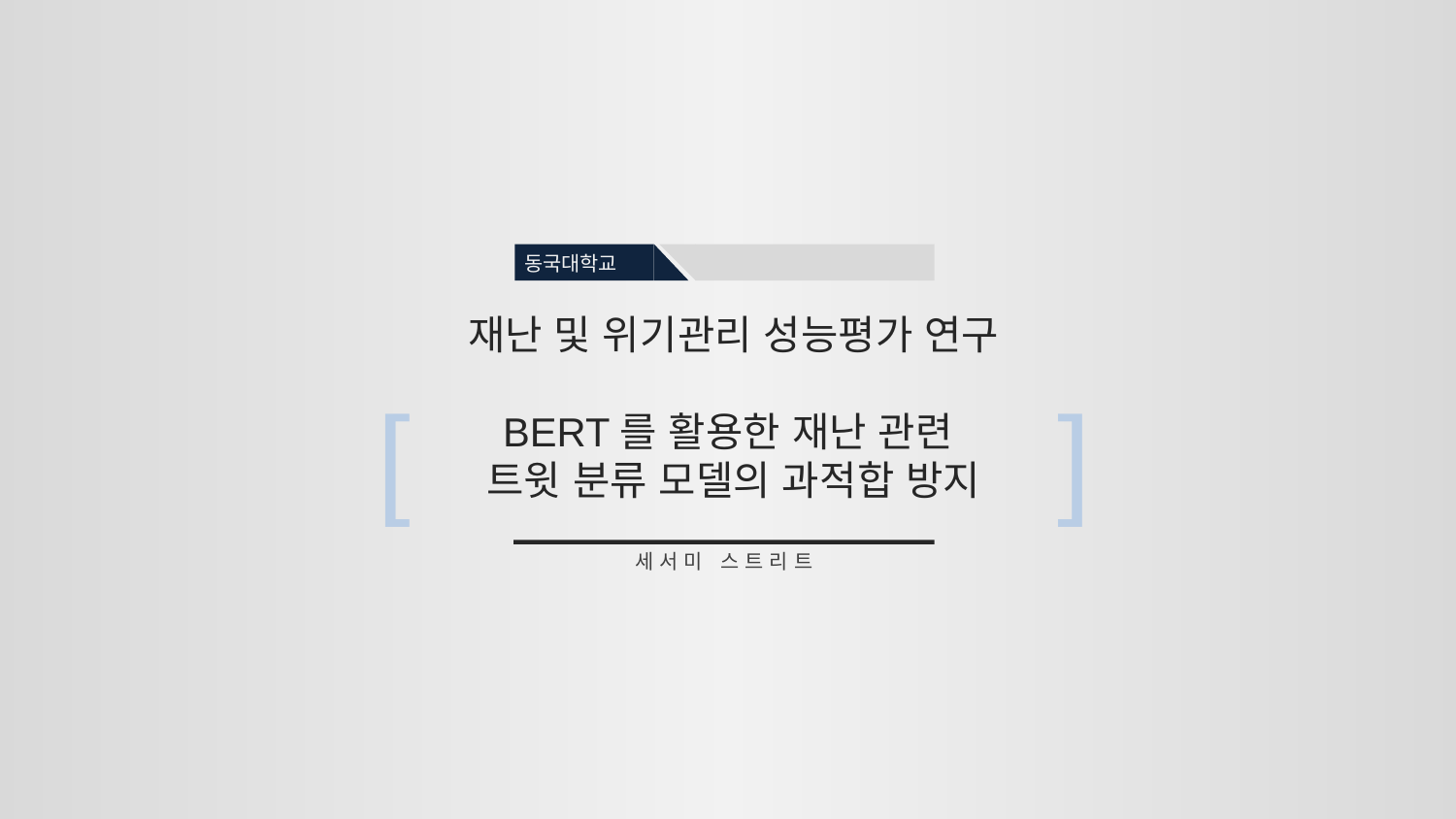

동국대학교

재난 및 위기관리 성능평가 연구

BERT를 활용한 재난 관련
트윗 분류 모델의 과적합 방지
[
]

세서미 스트리트